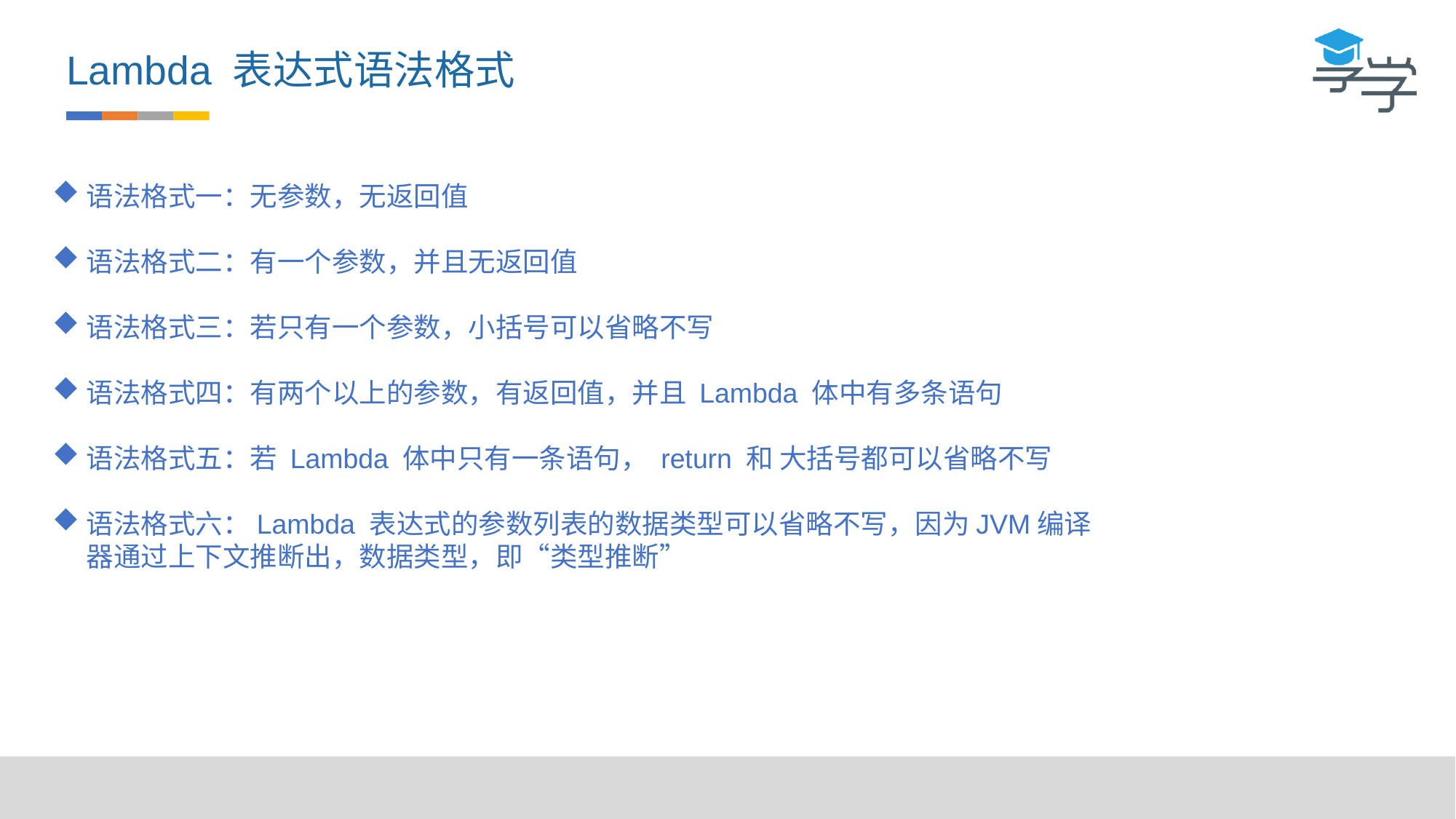

Lambda 表达式语法格式

语法格式一：无参数，无返回值

语法格式二：有一个参数，并且无返回值

语法格式三：若只有一个参数，小括号可以省略不写

语法格式四：有两个以上的参数，有返回值，并且 Lambda 体中有多条语句

语法格式五：若 Lambda 体中只有一条语句， return 和 大括号都可以省略不写

语法格式六：Lambda 表达式的参数列表的数据类型可以省略不写，因为JVM编译器通过上下文推断出，数据类型，即“类型推断”